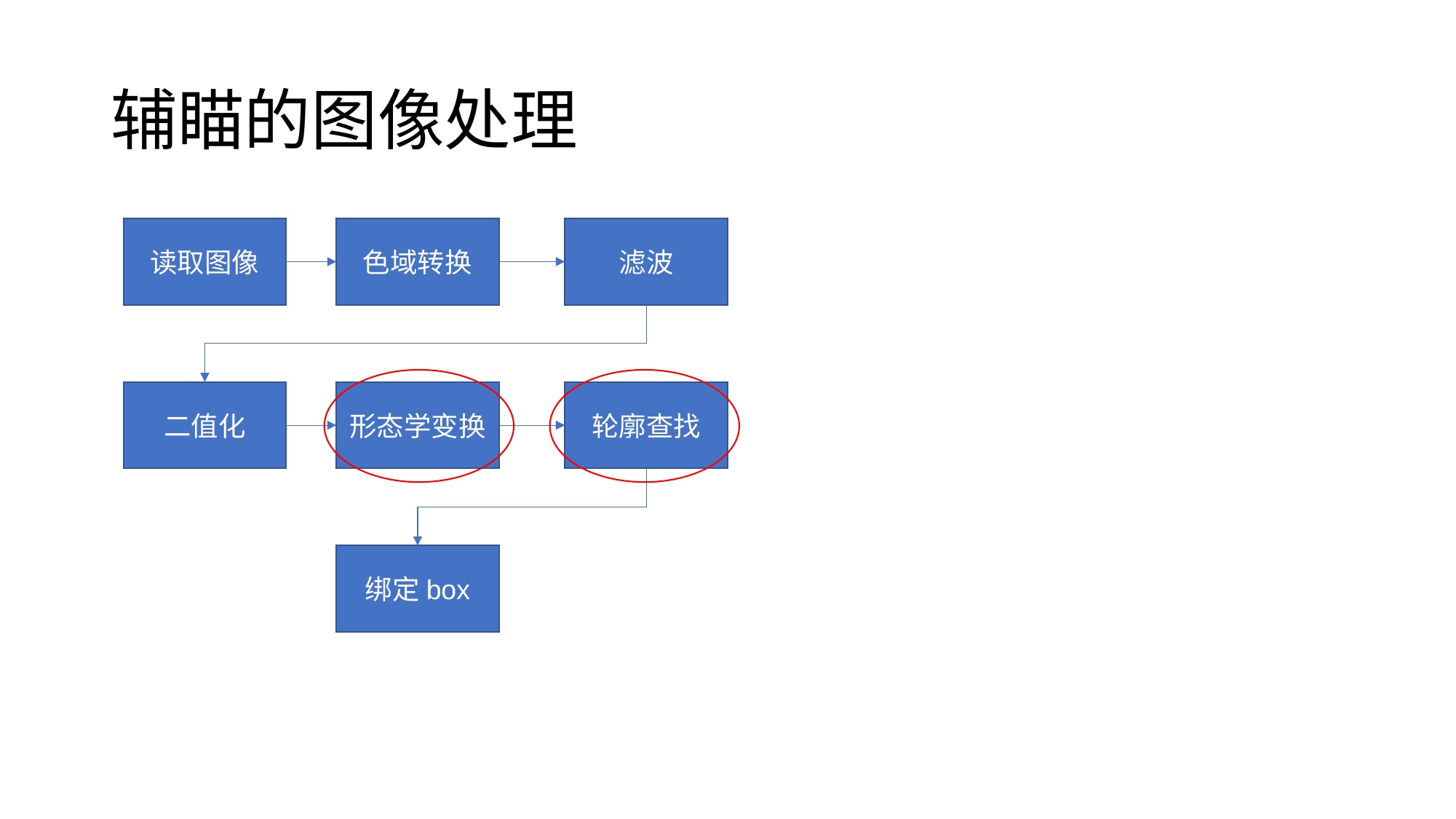

# 辅瞄的图像处理
色域转换
滤波
读取图像

形态学变换
轮廓查找
二值化
绑定box